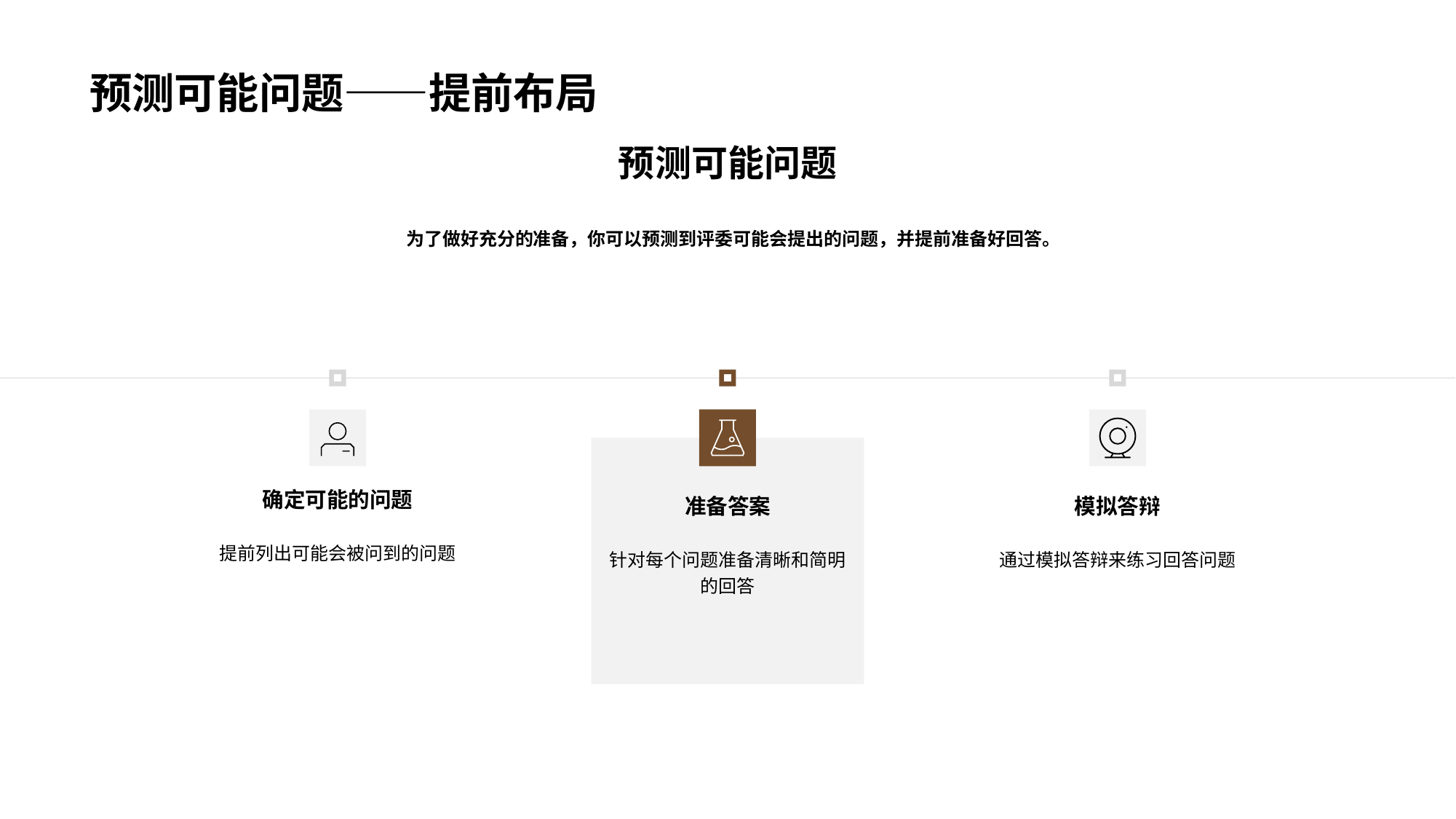

# 预测可能问题——提前布局
预测可能问题
为了做好充分的准备，你可以预测到评委可能会提出的问题，并提前准备好回答。

确定可能的问题
模拟答辩
准备答案
提前列出可能会被问到的问题
通过模拟答辩来练习回答问题
针对每个问题准备清晰和简明的回答